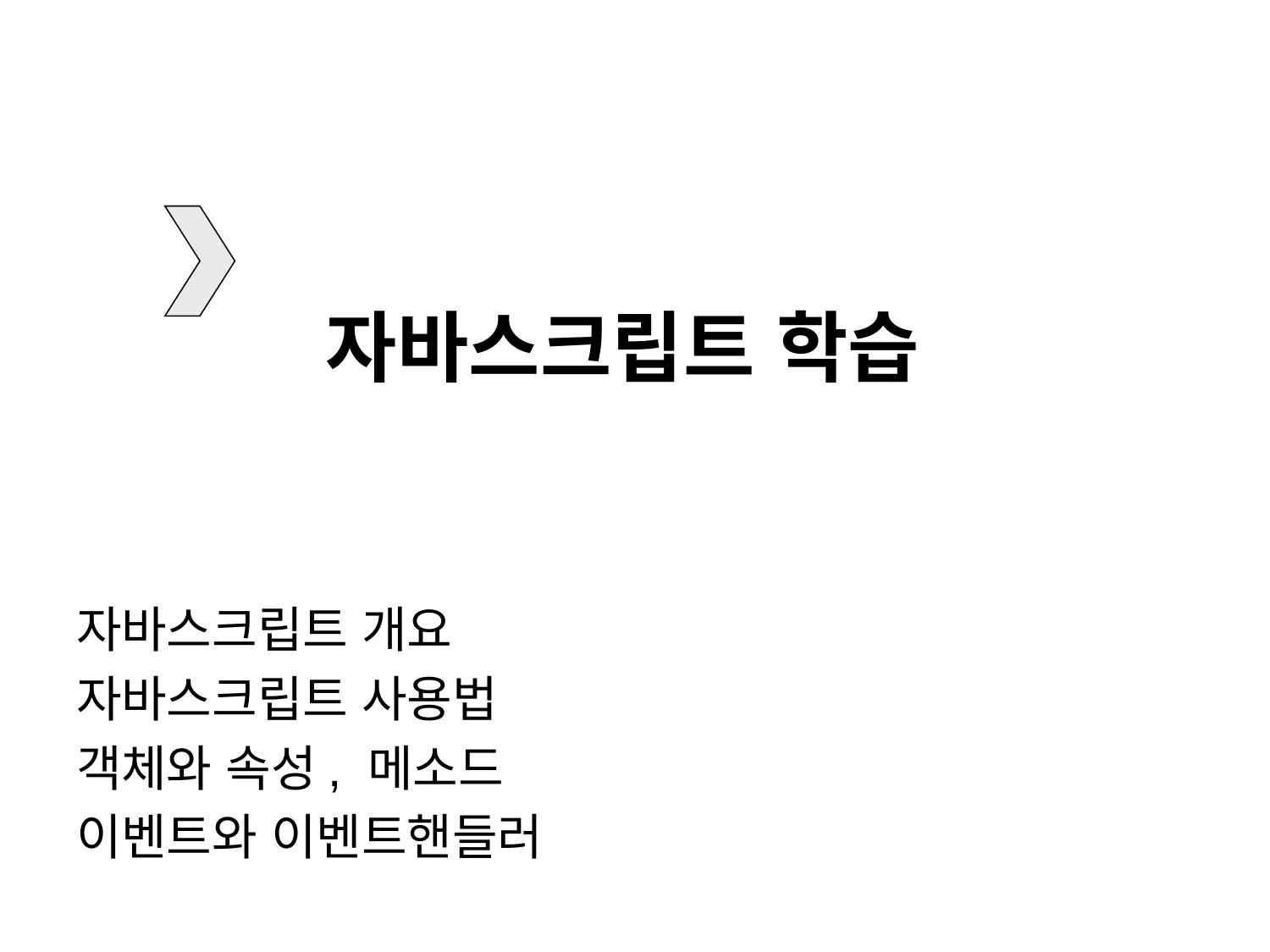

# 자바스크립트 학습
자바스크립트 개요
자바스크립트 사용법
객체와 속성, 메소드
이벤트와 이벤트핸들러